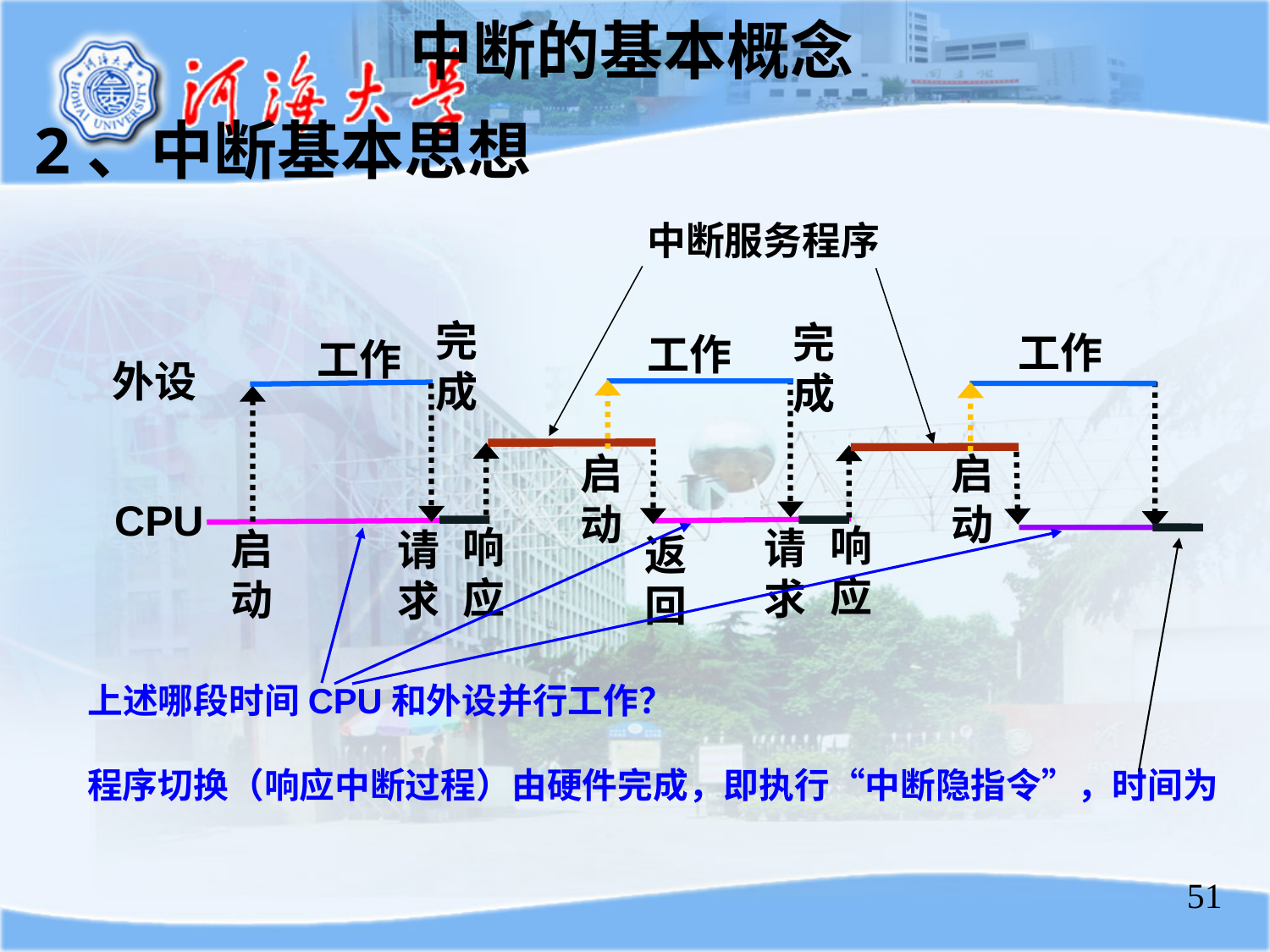

中断的基本概念
2、中断基本思想
中断服务程序

完成
完成
工作
工作
工作
外设

启动
启动

CPU
响应
响应
请求
启动
请求

返回

上述哪段时间CPU和外设并行工作？

程序切换（响应中断过程）由硬件完成，即执行“中断隐指令”，时间为
51